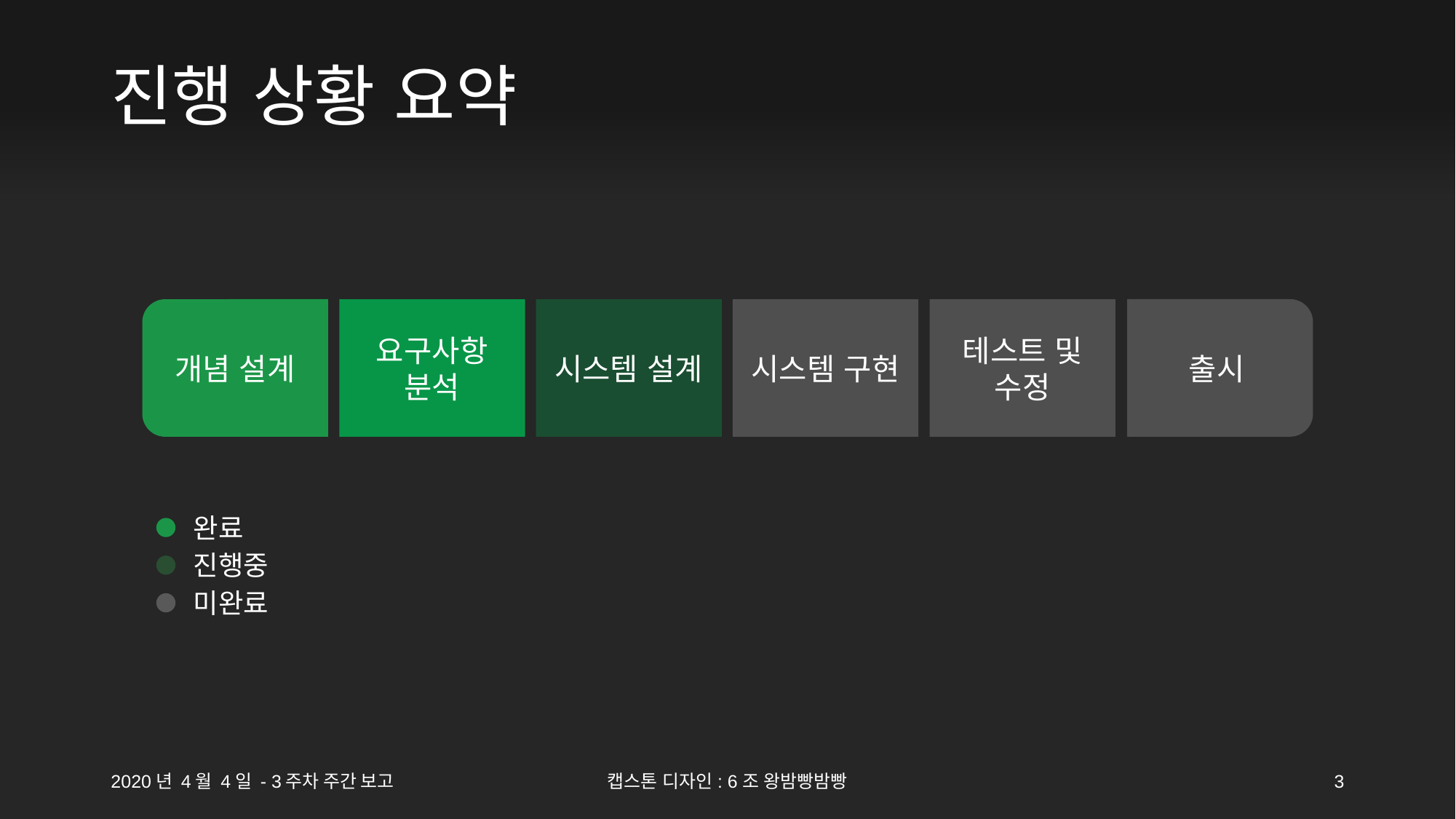

# 진행 상황 요약

출시

테스트 및 수정

시스템 구현

시스템 설계

요구사항 분석

개념 설계
완료

진행중

미완료

2020년 4월 4일 - 3주차 주간 보고
캡스톤 디자인: 6조 왕밤빵밤빵
3